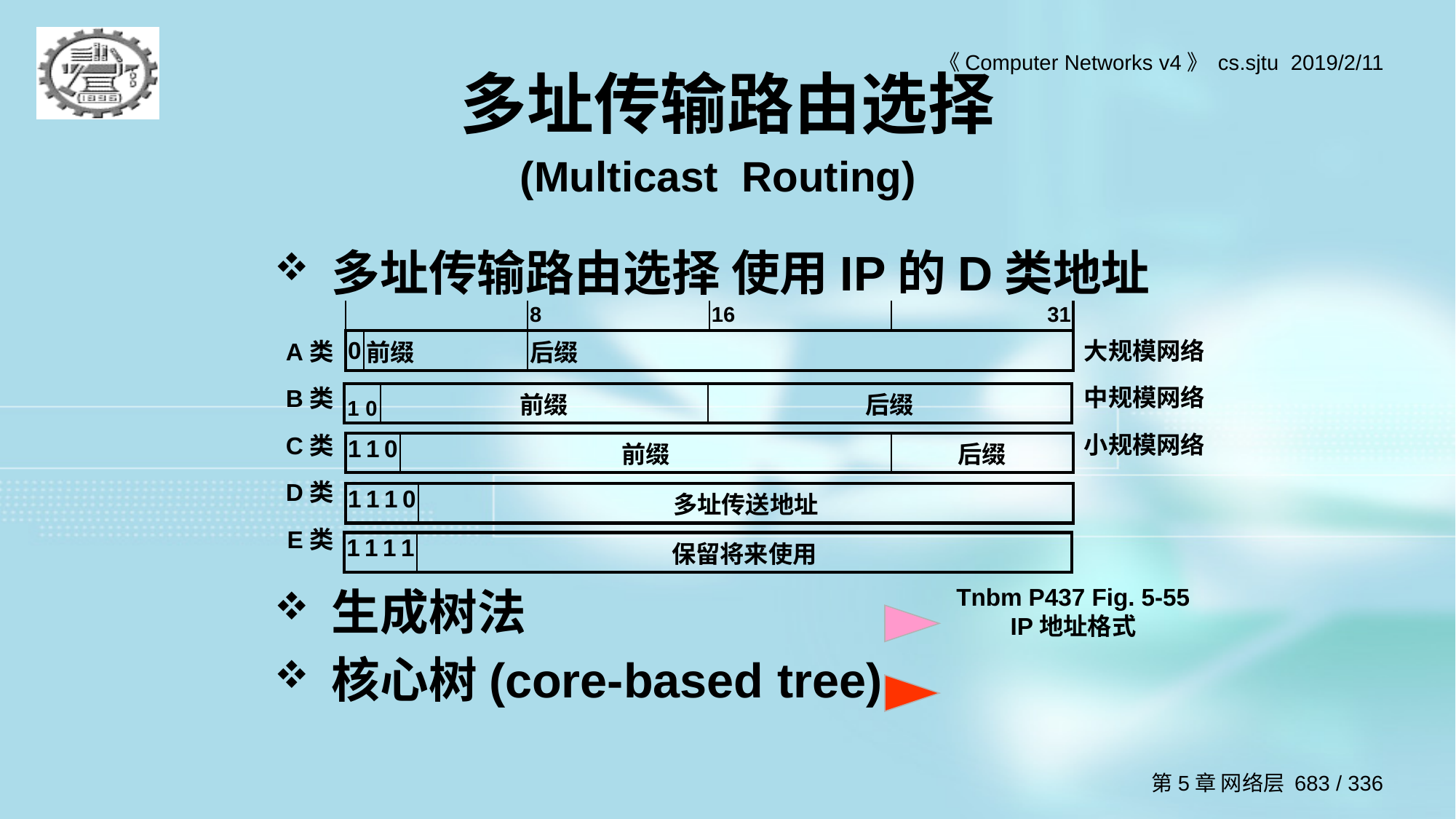

# 多址传输路由选择 (Multicast  Routing)
多址传输路由选择 使用IP的D类地址

生成树法
核心树(core-based tree)
|  | 8 | 16 | 31 |
| --- | --- | --- | --- |
大规模网络
中规模网络
小规模网络
A类
B类
C类
D类
E类
| 0 | 前缀 | 后缀 |
| --- | --- | --- |
| 1 | 0 | 前缀 | 后缀 |
| --- | --- | --- | --- |
| 1 | 1 | 0 | 前缀 | 后缀 |
| --- | --- | --- | --- | --- |
| 1 | 1 | 1 | 0 | 多址传送地址 |
| --- | --- | --- | --- | --- |
| 1 | 1 | 1 | 1 | 保留将来使用 |
| --- | --- | --- | --- | --- |
Tnbm P437 Fig. 5-55 IP地址格式